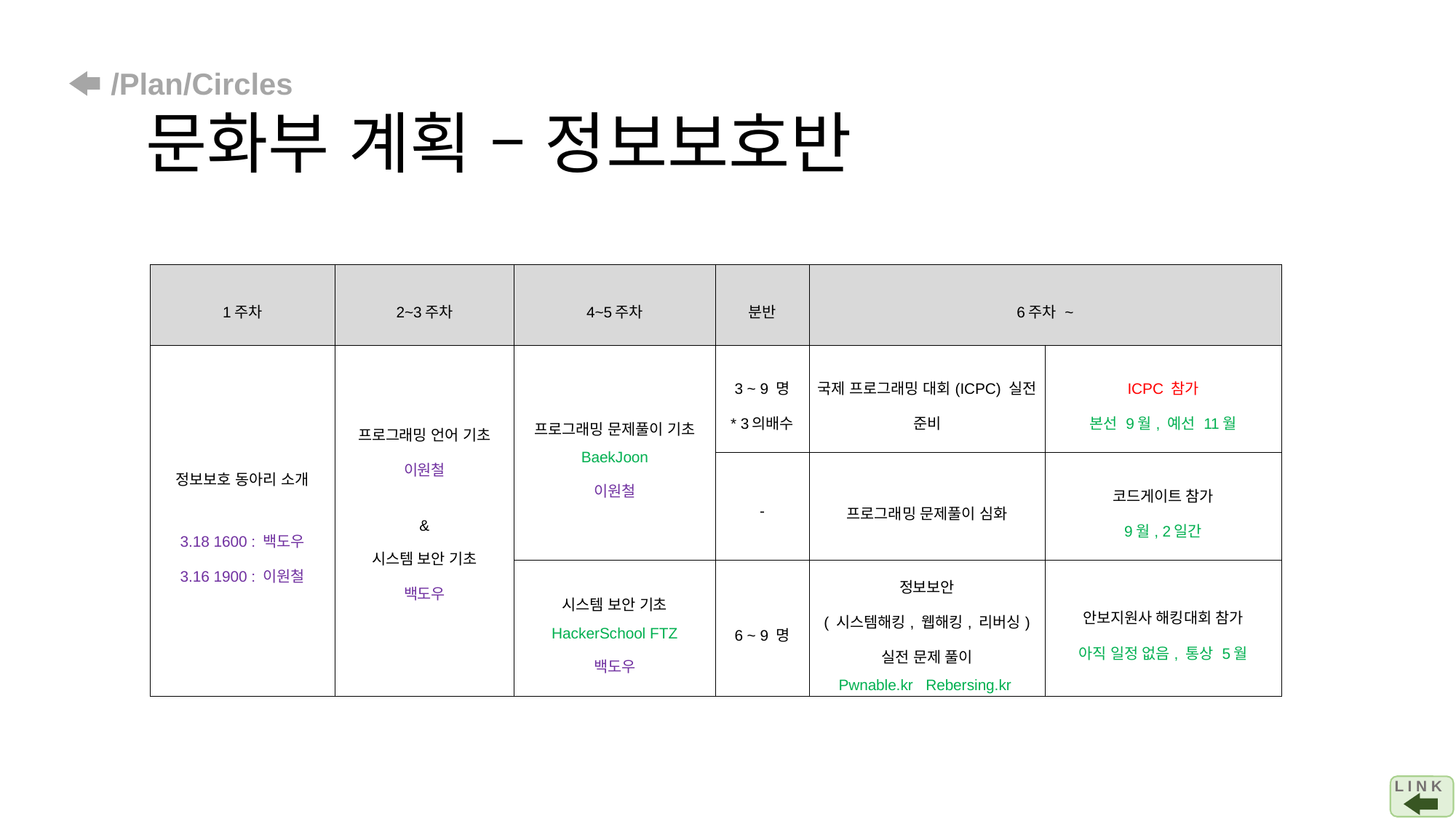

# /Plan/Circles 문화부 계획 – 정보보호반

| 1주차 | 2~3주차 | 4~5주차 | 분반 | 6주차 ~ |  |
| --- | --- | --- | --- | --- | --- |
| 정보보호 동아리 소개 3.18 1600 : 백도우 3.16 1900 : 이원철 | 프로그래밍 언어 기초 이원철 & 시스템 보안 기초 백도우 | 프로그래밍 문제풀이 기초 BaekJoon 이원철 | 3 ~ 9 명 \* 3의배수 | 국제 프로그래밍 대회(ICPC) 실전 준비 | ICPC 참가 본선 9월, 예선 11월 |
|  |  |  | - | 프로그래밍 문제풀이 심화 | 코드게이트 참가 9월, 2일간 |
|  |  | 시스템 보안 기초 HackerSchool FTZ 백도우 | 6 ~ 9 명 | 정보보안 ( 시스템해킹, 웹해킹, 리버싱) 실전 문제 풀이 Pwnable.kr Rebersing.kr | 안보지원사 해킹대회 참가 아직 일정 없음, 통상 5월 |
L I N K